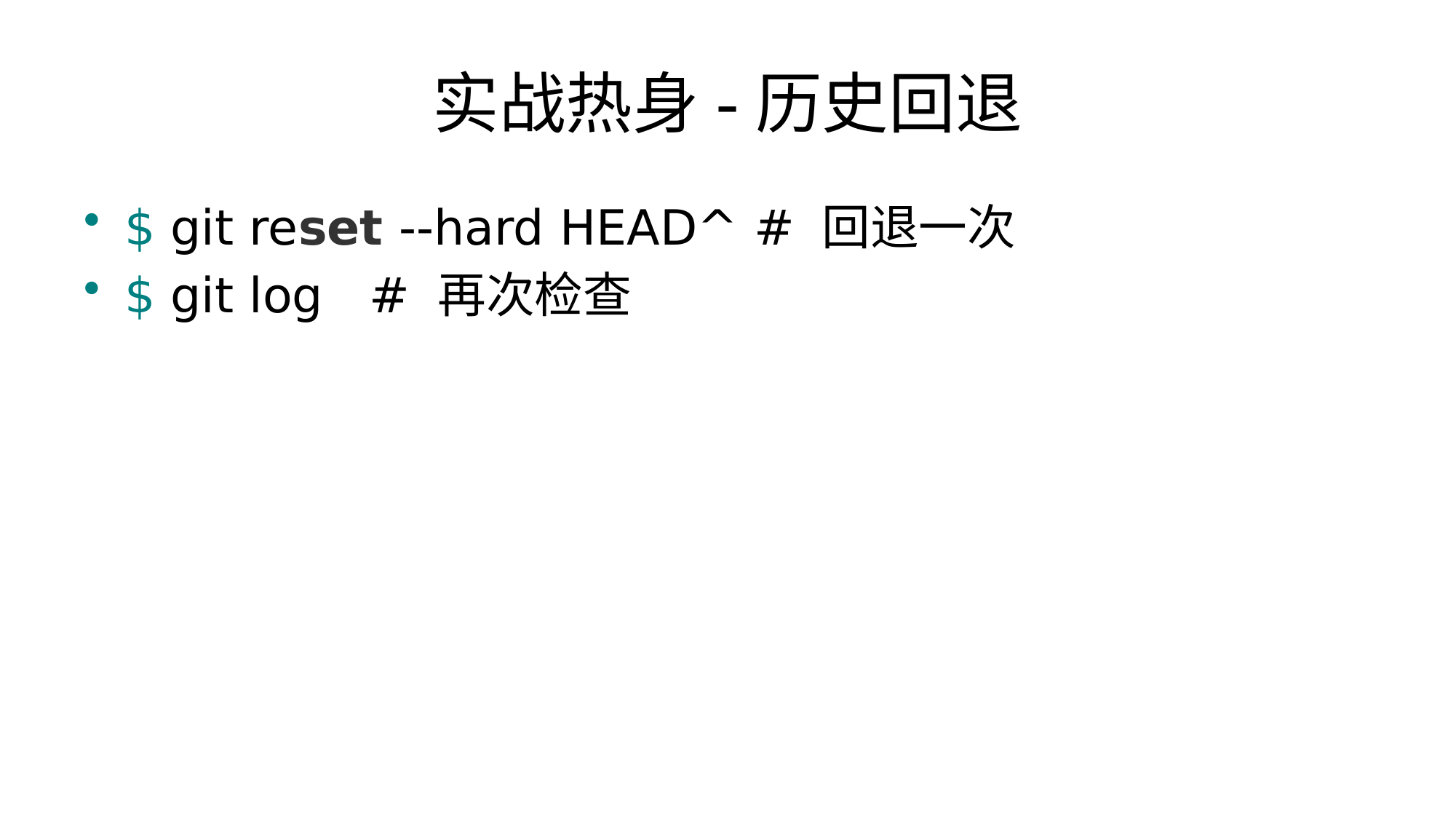

# 实战热身-历史回退
$ git reset --hard HEAD^ # 回退一次
$ git log   # 再次检查